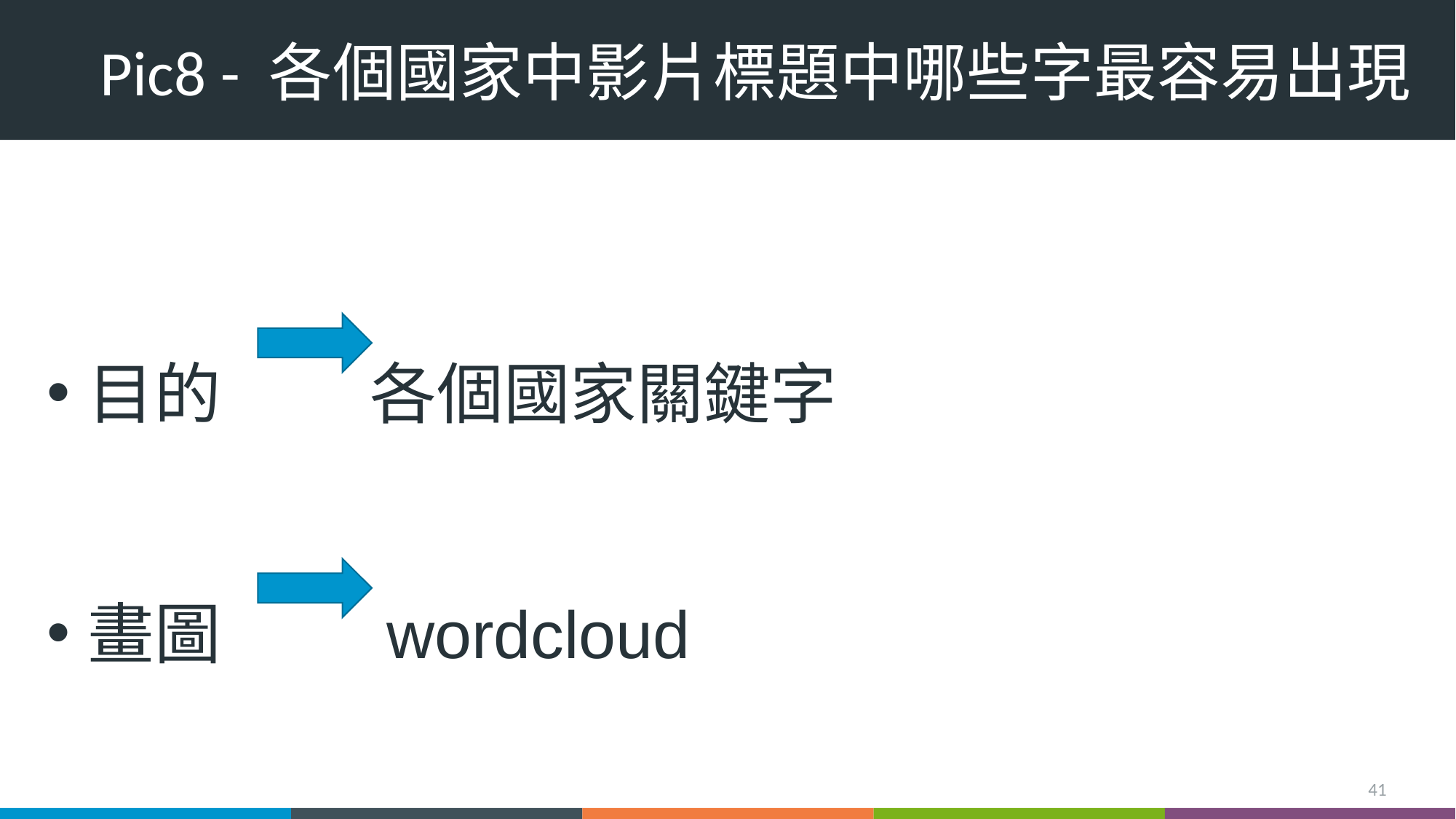

# Pic8 - 各個國家中影片標題中哪些字最容易出現
目的          各個國家關鍵字
畫圖          wordcloud

41